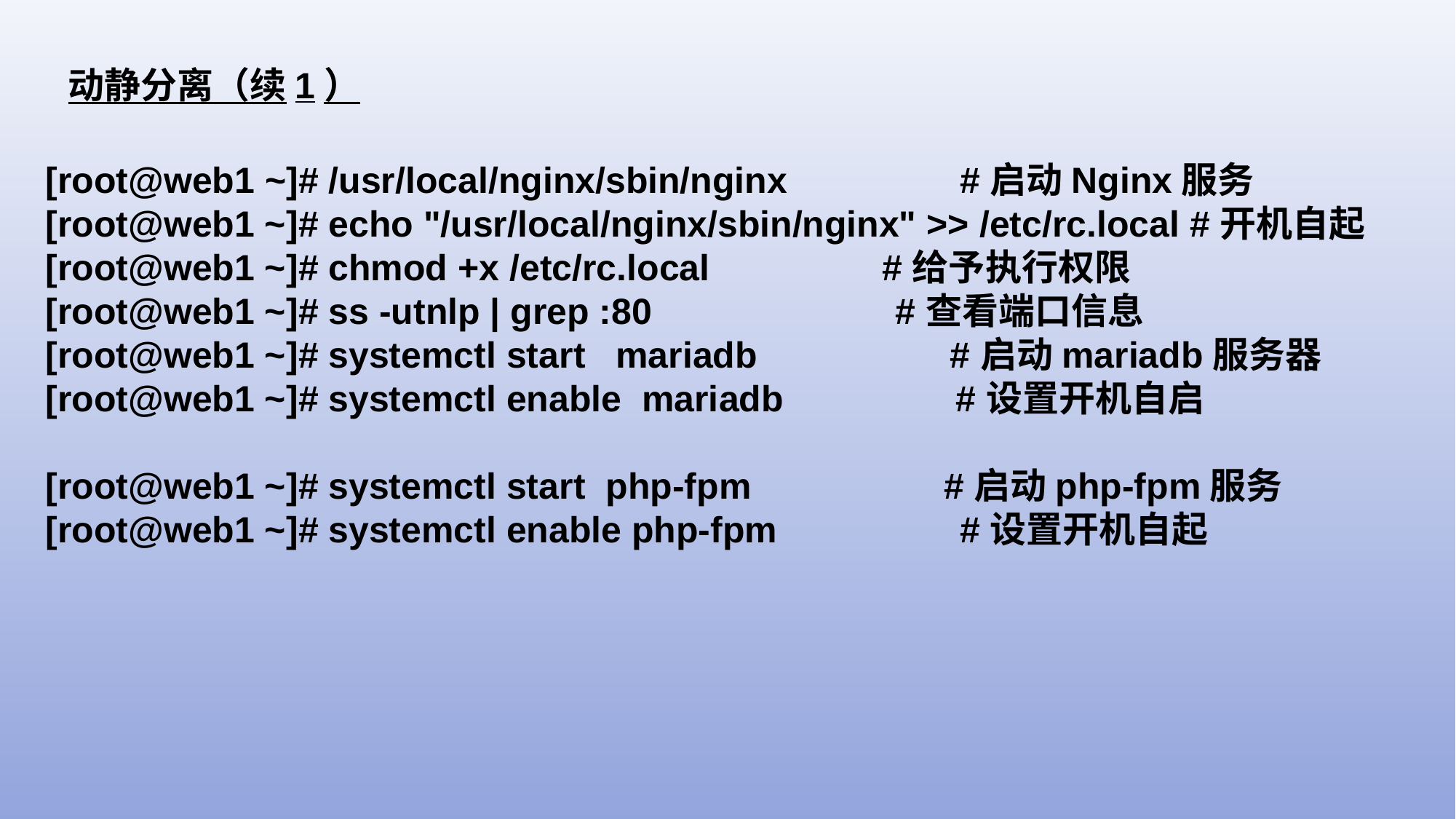

动静分离（续1）
[root@web1 ~]# /usr/local/nginx/sbin/nginx                 #启动Nginx服务
[root@web1 ~]# echo "/usr/local/nginx/sbin/nginx" >> /etc/rc.local #开机自起[root@web1 ~]# chmod +x /etc/rc.local                 #给予执行权限
[root@web1 ~]# ss -utnlp | grep :80                        #查看端口信息
[root@web1 ~]# systemctl start   mariadb                   #启动mariadb服务器
[root@web1 ~]# systemctl enable  mariadb                 #设置开机自启

[root@web1 ~]# systemctl start  php-fpm                   #启动php-fpm服务
[root@web1 ~]# systemctl enable php-fpm                  #设置开机自起